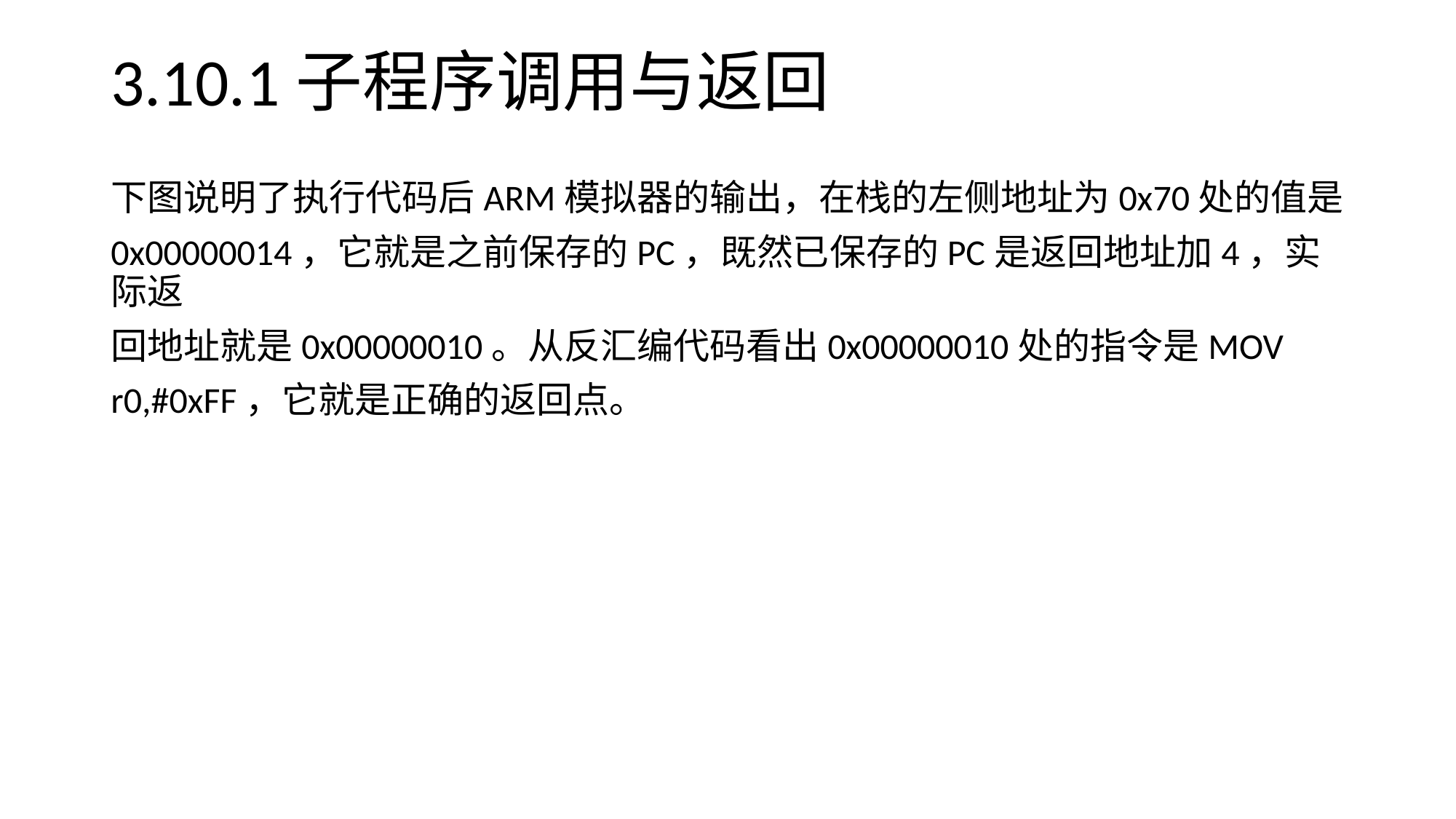

# 3.10.1子程序调用与返回

下图说明了执行代码后ARM模拟器的输出，在栈的左侧地址为0x70处的值是
0x00000014，它就是之前保存的PC，既然已保存的PC是返回地址加4，实际返
回地址就是0x00000010。从反汇编代码看出0x00000010处的指令是MOV
r0,#0xFF，它就是正确的返回点。